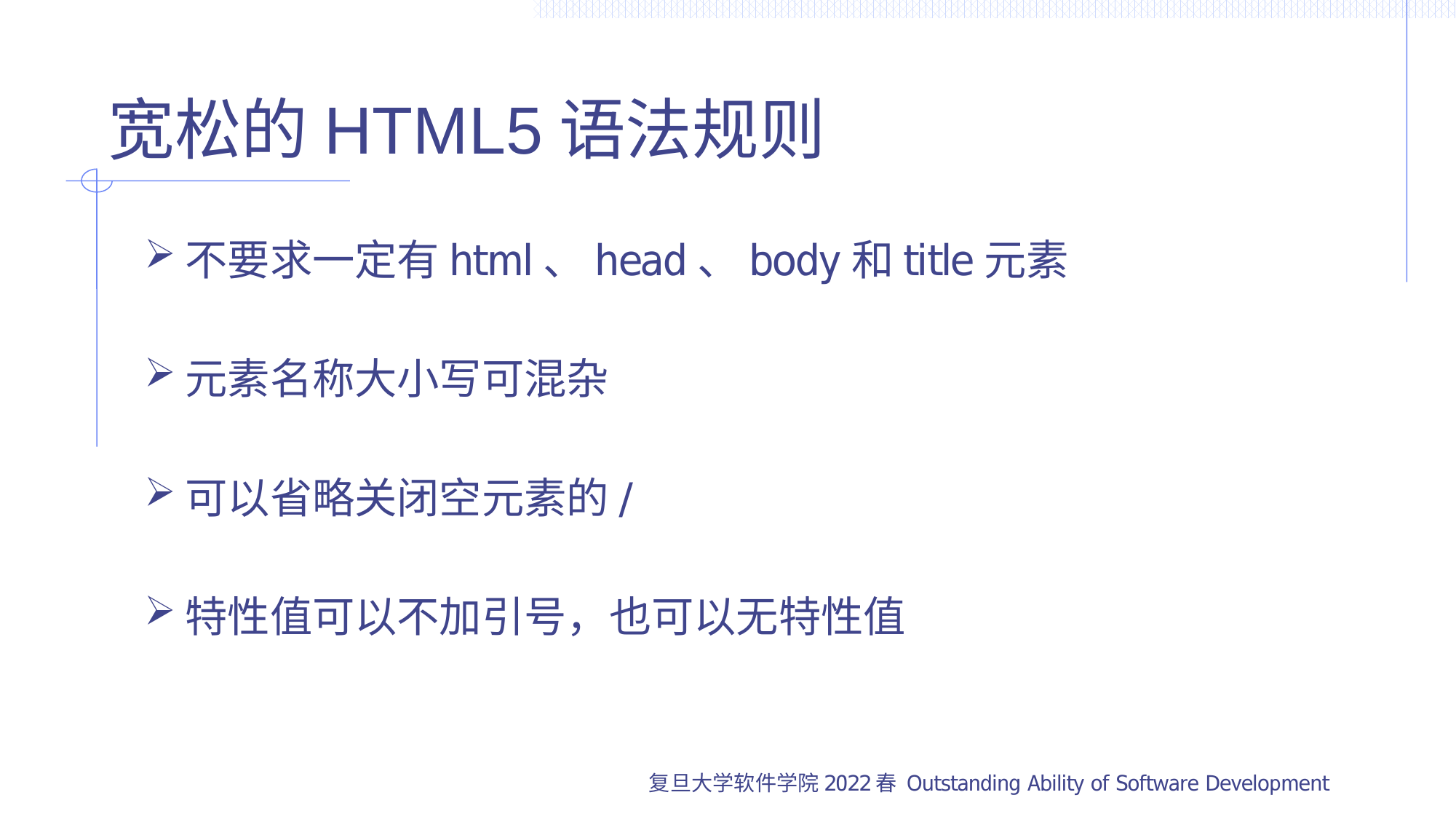

# 宽松的HTML5语法规则
不要求一定有html、head、body和title元素

元素名称大小写可混杂

可以省略关闭空元素的/

特性值可以不加引号，也可以无特性值